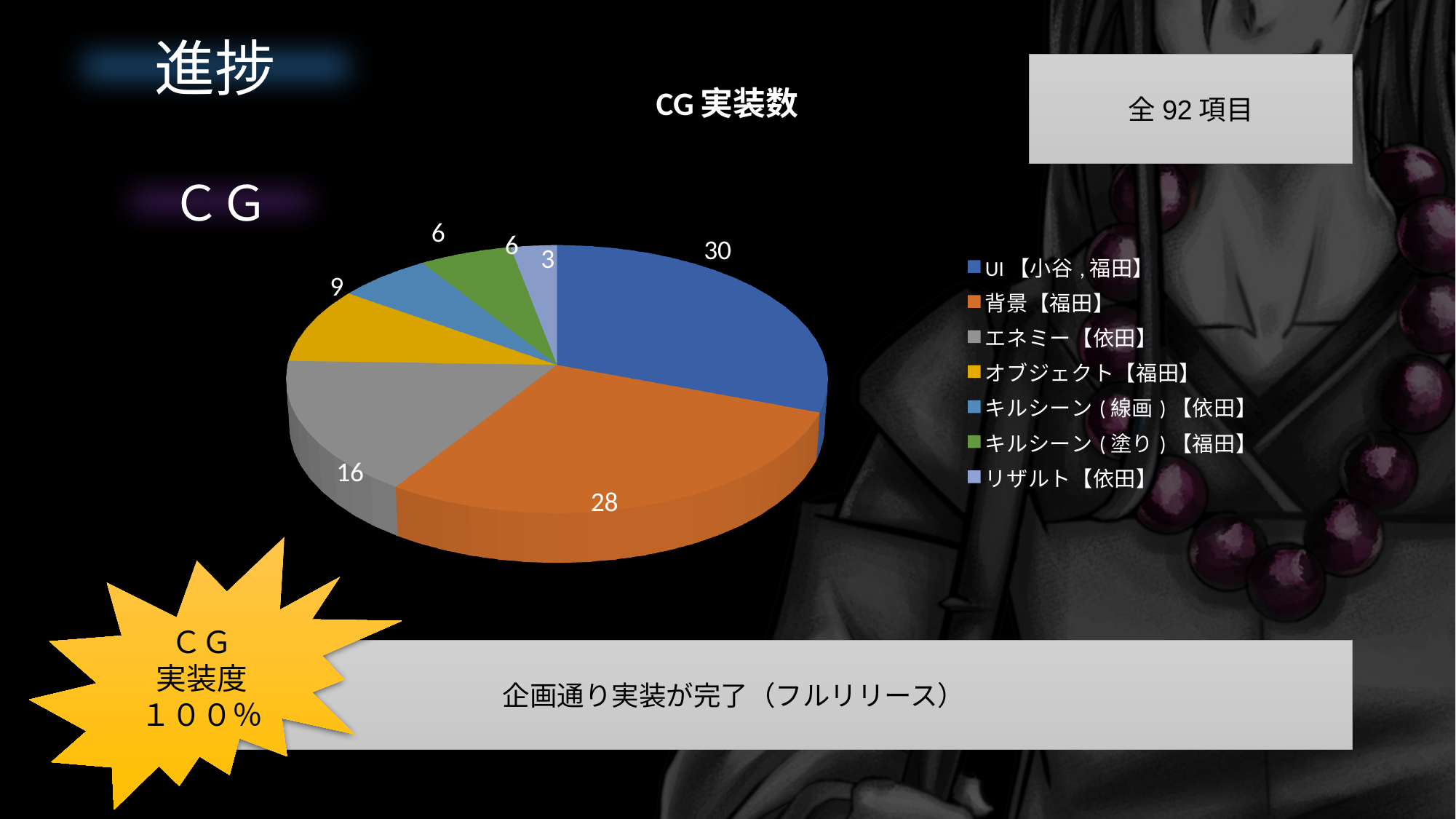

進捗

[unsupported chart]

全92項目
ＣＧ
ＣＧ
実装度
１００％
企画通り実装が完了（フルリリース）